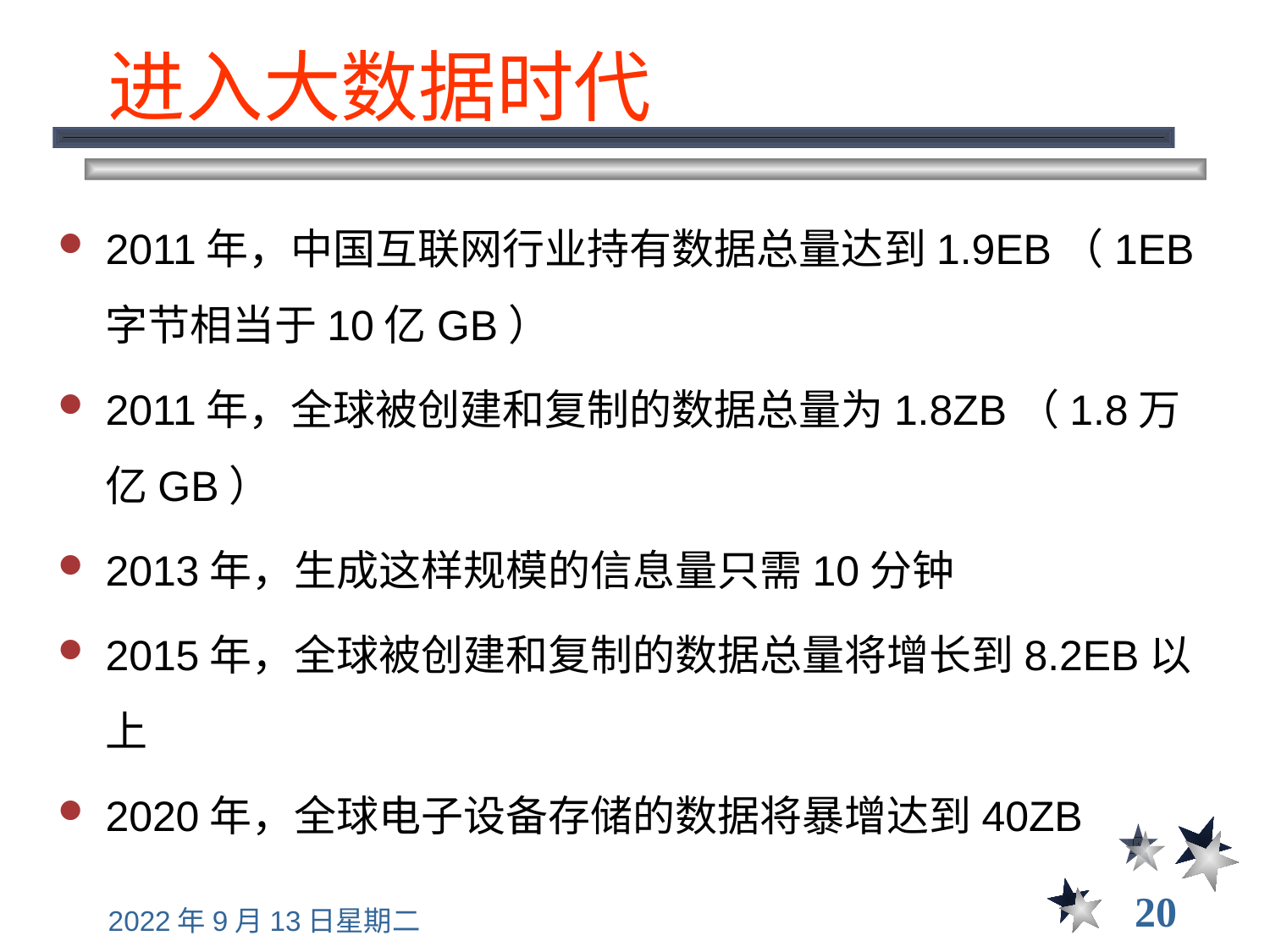

# 进入大数据时代
2011年，中国互联网行业持有数据总量达到1.9EB（1EB字节相当于10亿GB）
2011年，全球被创建和复制的数据总量为1.8ZB（1.8万亿GB）
2013年，生成这样规模的信息量只需10分钟
2015年，全球被创建和复制的数据总量将增长到8.2EB以上
2020年，全球电子设备存储的数据将暴增达到40ZB
20
2022年9月13日星期二
大数据管理----前言